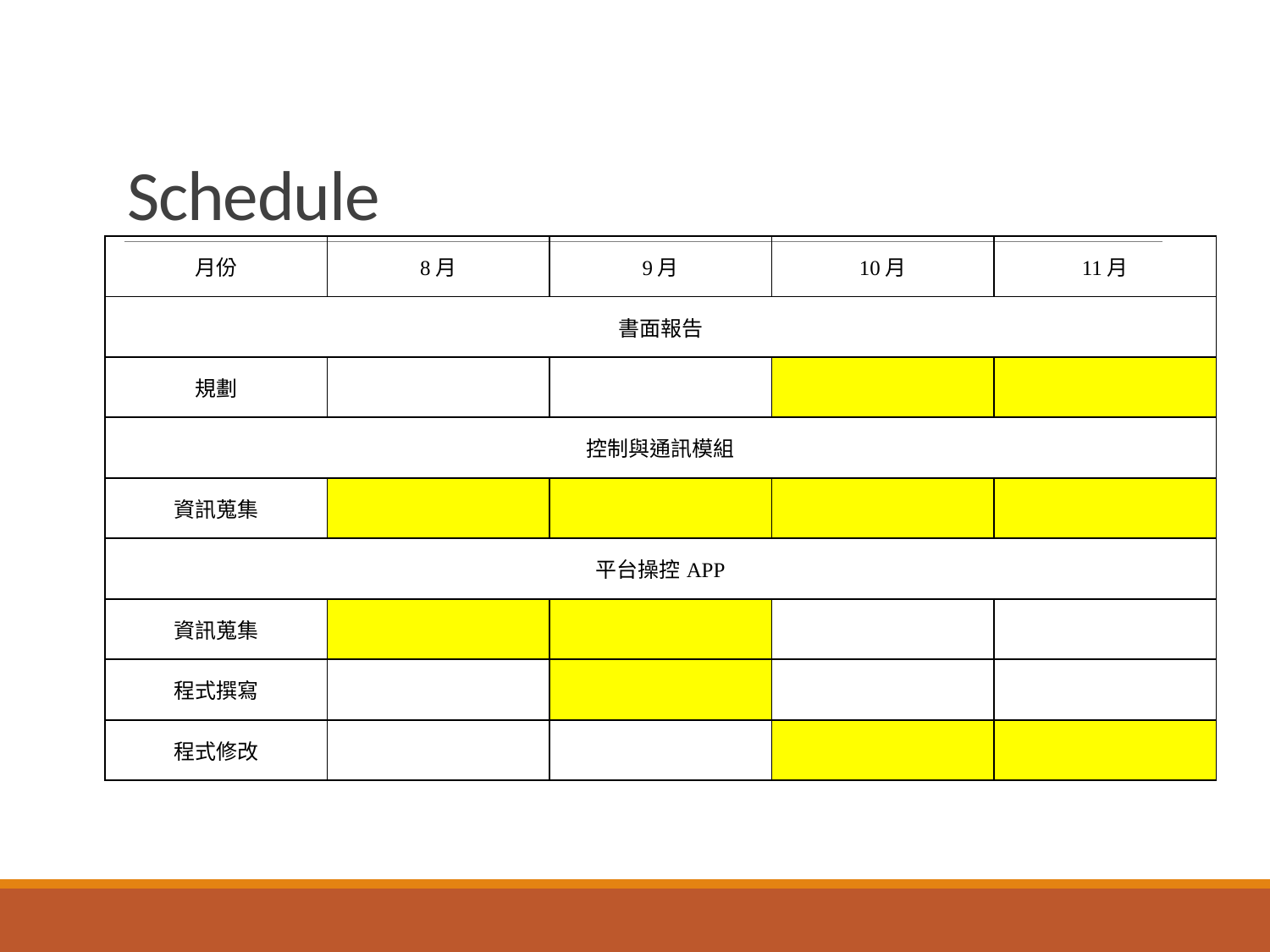

# Schedule
| 月份 | 8月 | 9月 | 10月 | 11月 |
| --- | --- | --- | --- | --- |
| 書面報告 |  |  |  |  |
| 規劃 |  |  |  |  |
| 控制與通訊模組 |  |  |  |  |
| 資訊蒐集 |  |  |  |  |
| 平台操控APP |  |  |  |  |
| 資訊蒐集 |  |  |  |  |
| 程式撰寫 |  |  |  |  |
| 程式修改 |  |  |  |  |